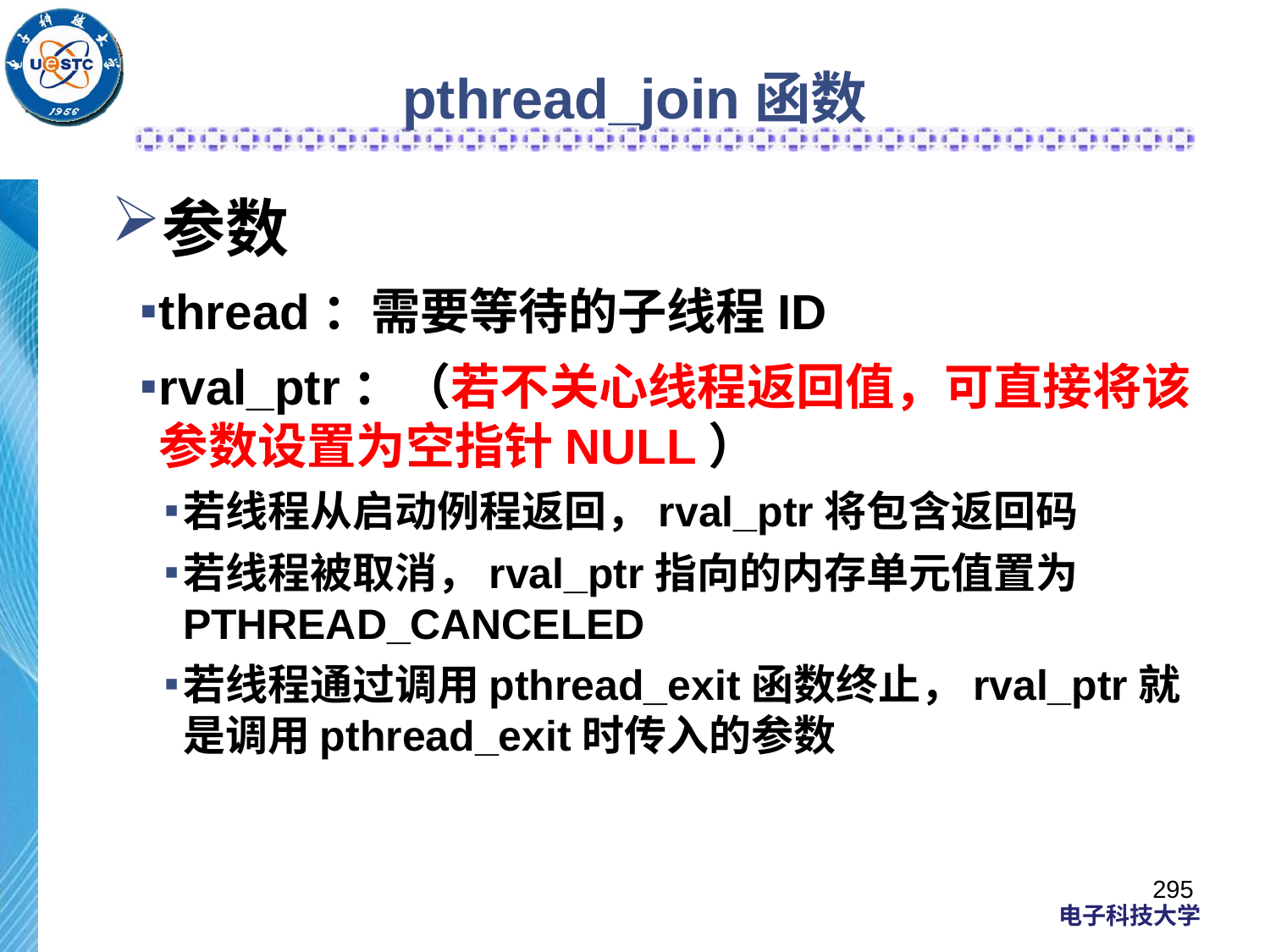

# pthread_join函数
参数
thread：需要等待的子线程ID
rval_ptr：（若不关心线程返回值，可直接将该参数设置为空指针NULL）
若线程从启动例程返回，rval_ptr将包含返回码
若线程被取消，rval_ptr指向的内存单元值置为PTHREAD_CANCELED
若线程通过调用pthread_exit函数终止，rval_ptr就是调用pthread_exit时传入的参数

295